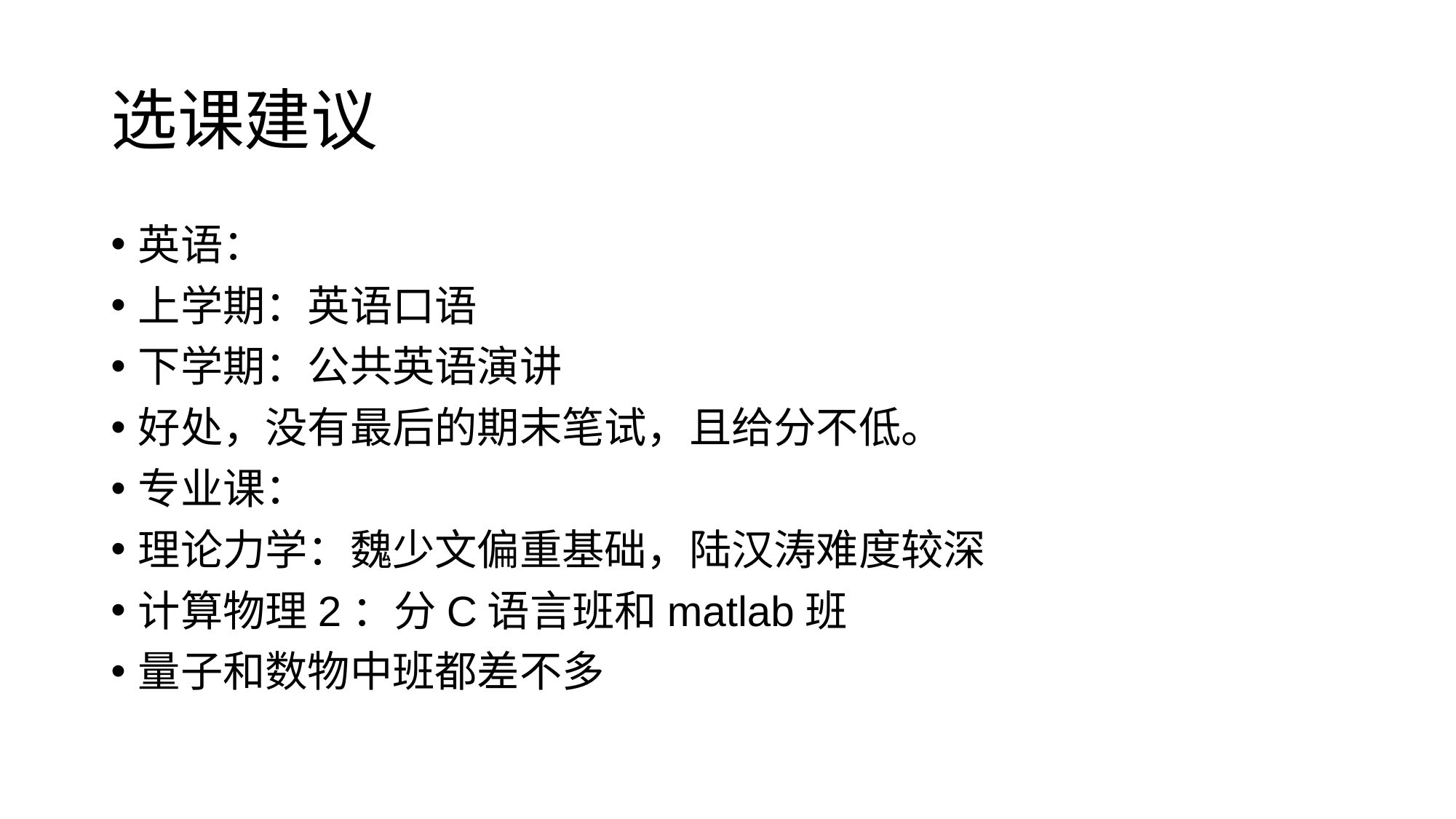

# 选课建议
英语：
上学期：英语口语
下学期：公共英语演讲
好处，没有最后的期末笔试，且给分不低。
专业课：
理论力学：魏少文偏重基础，陆汉涛难度较深
计算物理2：分C语言班和matlab班
量子和数物中班都差不多